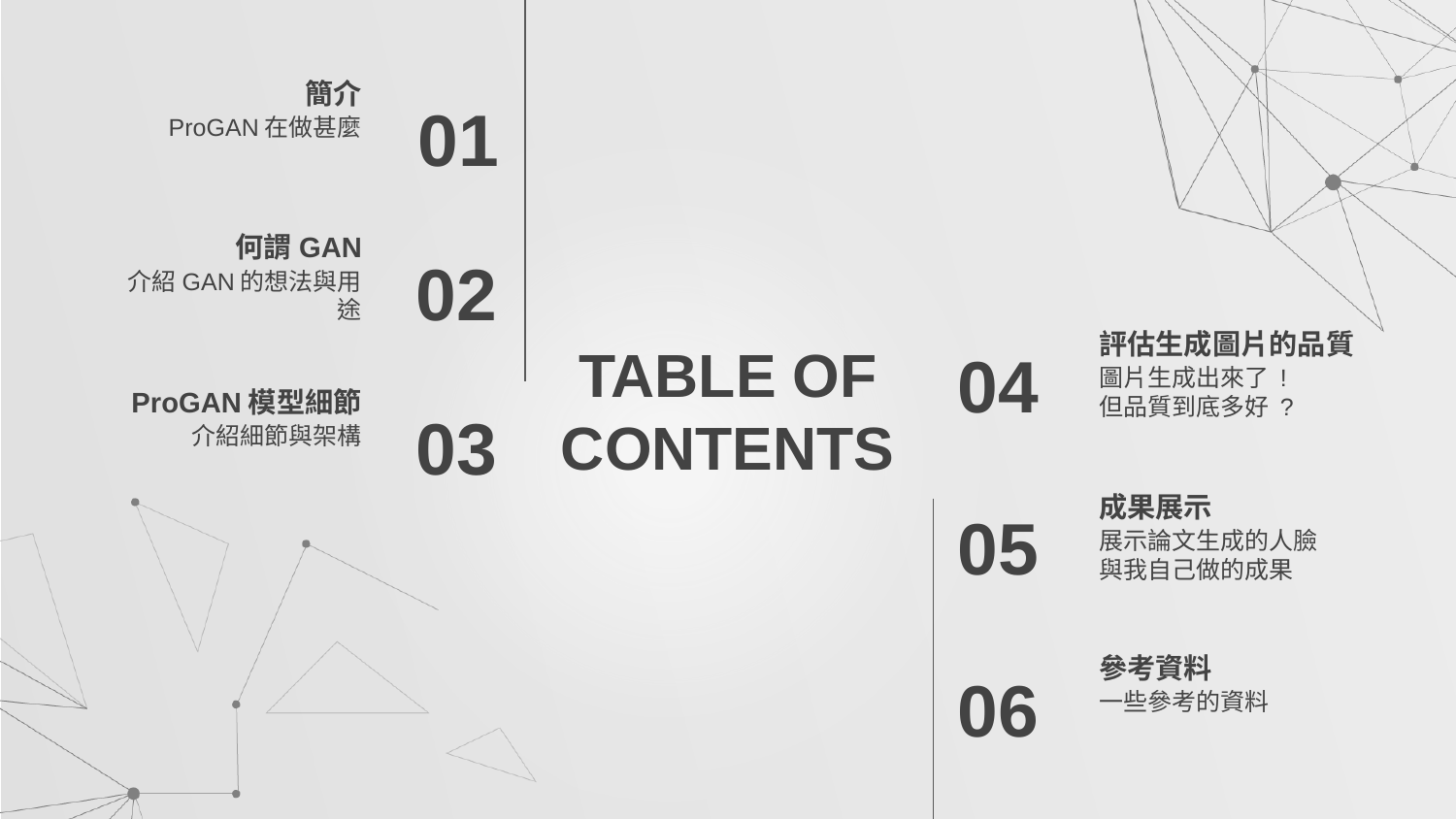

簡介
01
ProGAN在做甚麼
何謂GAN
02
介紹GAN的想法與用途
評估生成圖片的品質
# TABLE OF CONTENTS
04
ProGAN模型細節
圖片生成出來了 !
但品質到底多好 ?

03
介紹細節與架構
成果展示
05
展示論文生成的人臉
與我自己做的成果
參考資料
06
一些參考的資料